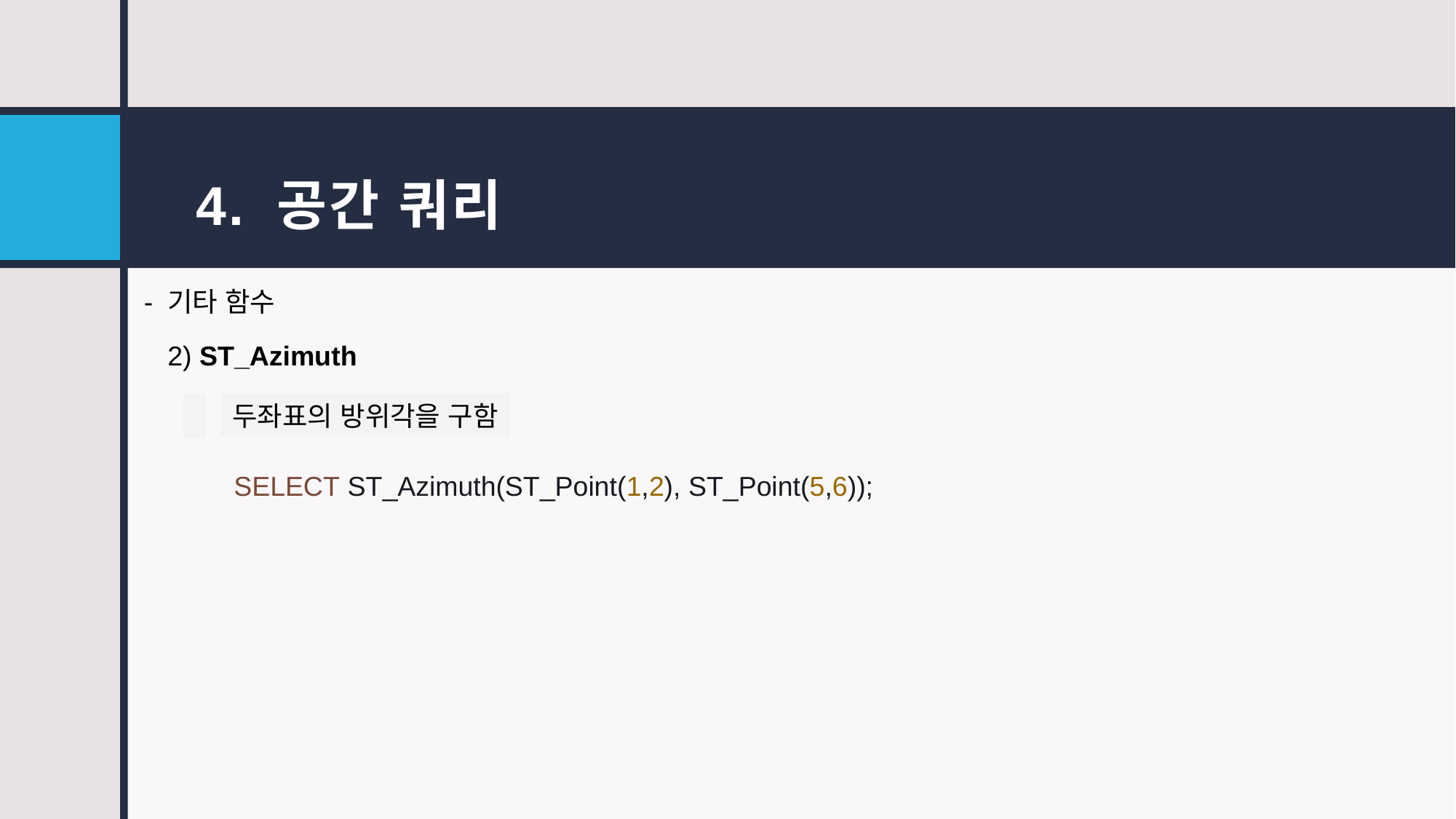

# 4. 공간 쿼리

- 기타 함수

2) ST_Azimuth
두좌표의 방위각을 구함

SELECT ST_Azimuth(ST_Point(1,2), ST_Point(5,6));